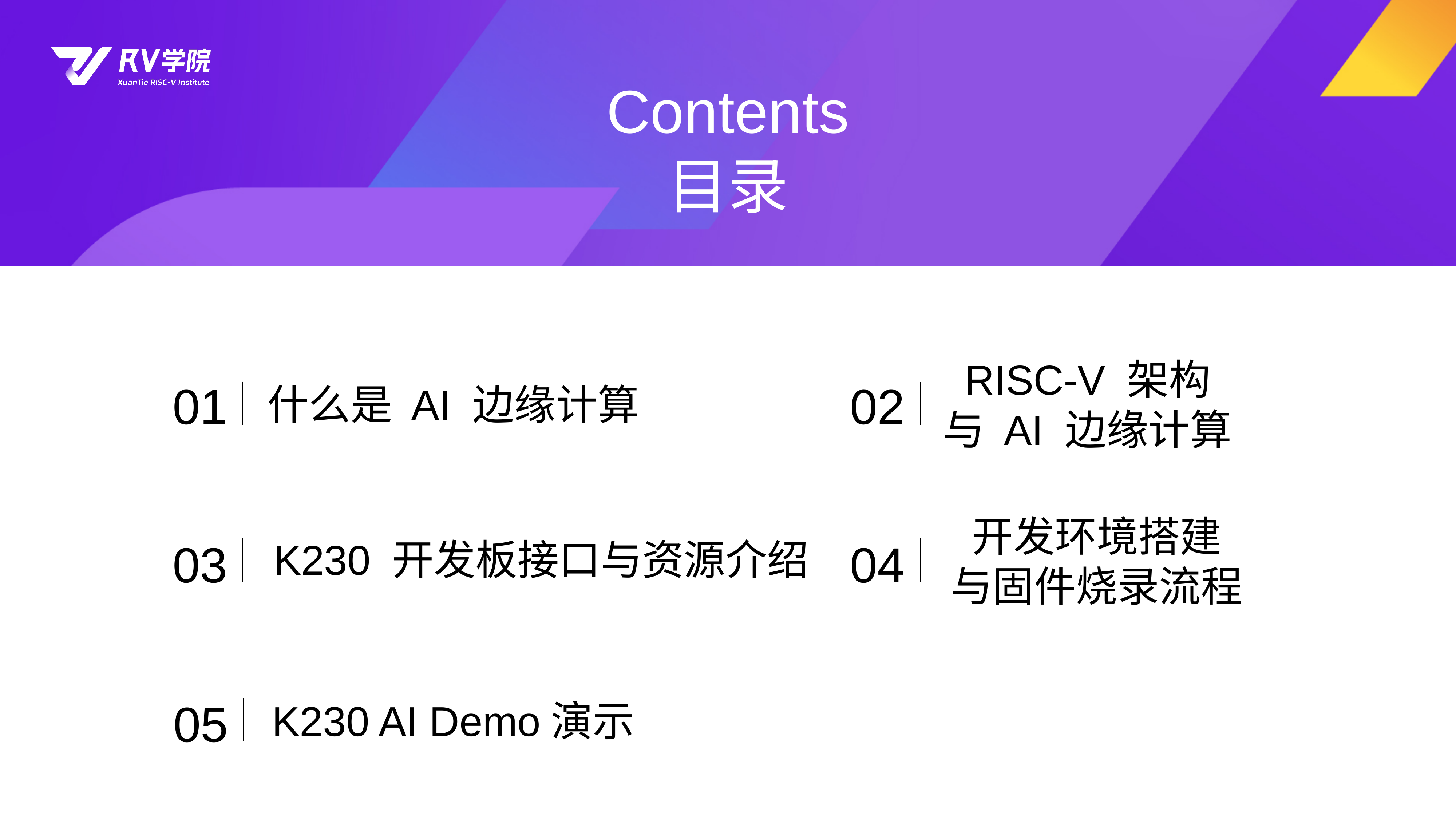

Contents
目录
RISC-V 架构
与 AI 边缘计算
01
02
什么是 AI 边缘计算

开发环境搭建
与固件烧录流程
K230 开发板接口与资源介绍
03
04

05
K230 AI Demo演示